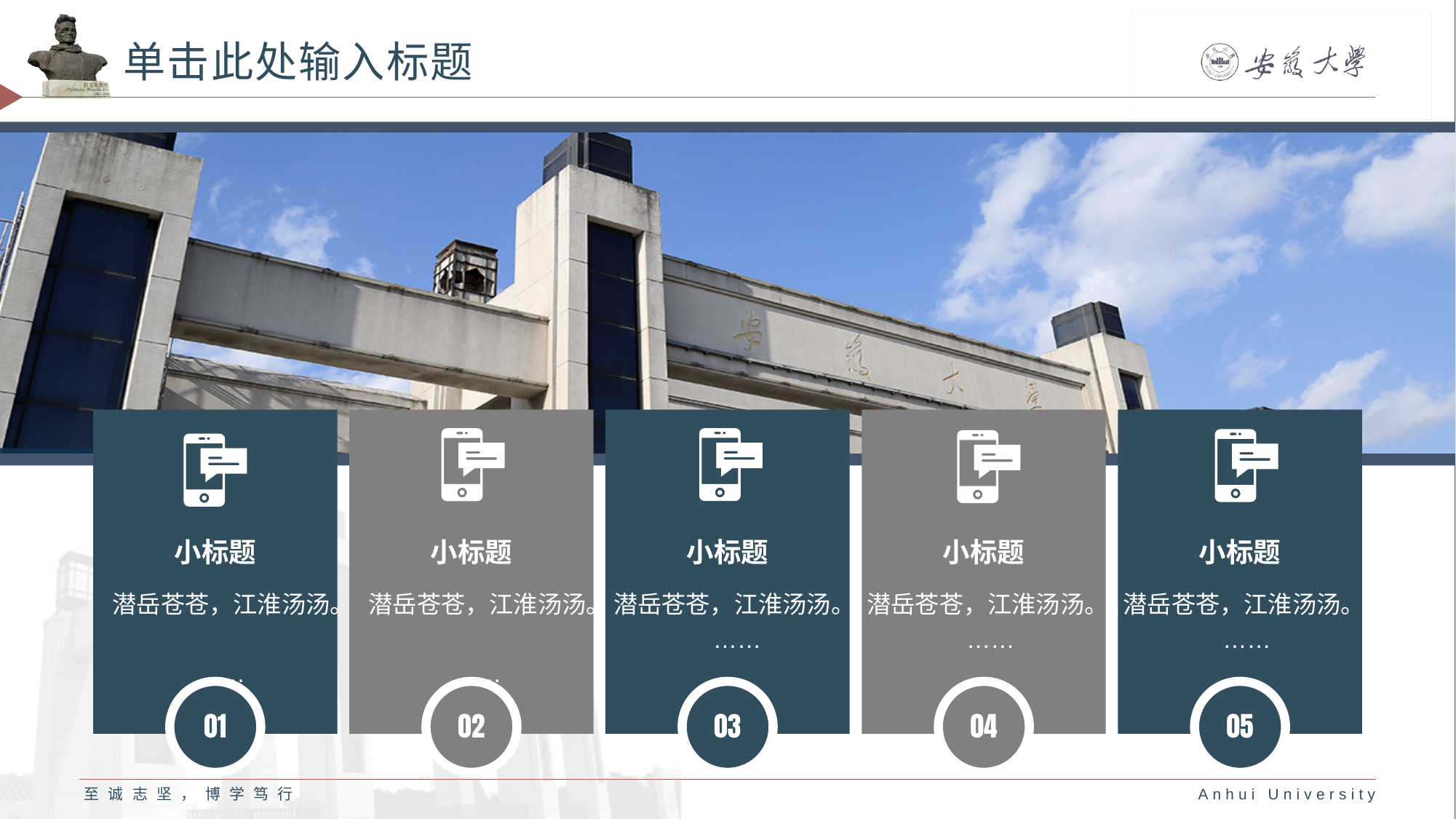

# 单击此处输入标题

小标题
潜岳苍苍，江淮汤汤。
……
01

小标题
潜岳苍苍，江淮汤汤。
……
02

小标题
潜岳苍苍，江淮汤汤。
……
03

小标题
潜岳苍苍，江淮汤汤。
……
04

小标题
潜岳苍苍，江淮汤汤。
……
05